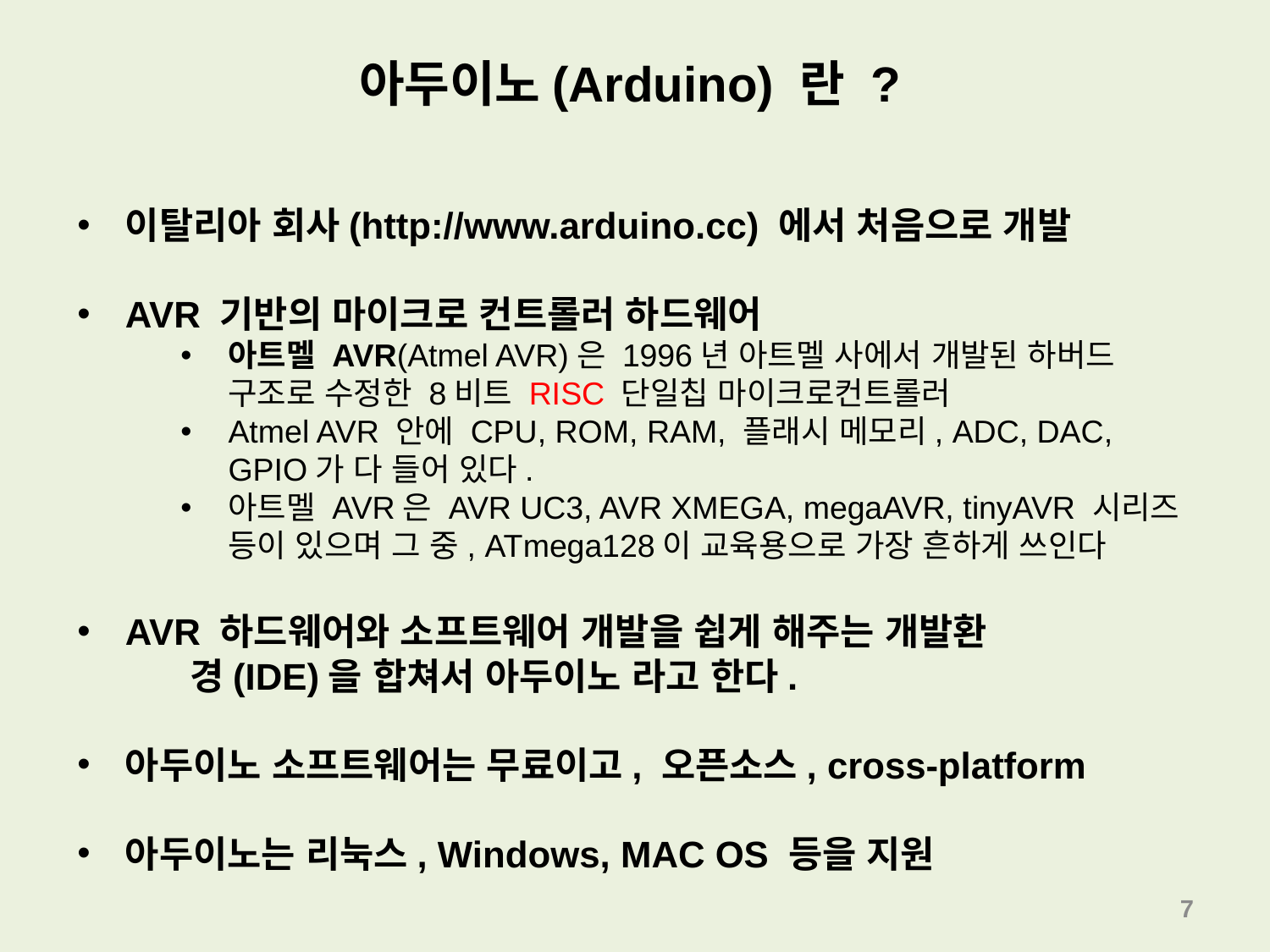

아두이노(Arduino) 란 ?
이탈리아 회사(http://www.arduino.cc) 에서 처음으로 개발

AVR 기반의 마이크로 컨트롤러 하드웨어
아트멜 AVR(Atmel AVR)은 1996년 아트멜 사에서 개발된 하버드 구조로 수정한 8비트 RISC 단일칩 마이크로컨트롤러
Atmel AVR 안에 CPU, ROM, RAM, 플래시 메모리, ADC, DAC, GPIO가 다 들어 있다.
아트멜 AVR은 AVR UC3, AVR XMEGA, megaAVR, tinyAVR 시리즈 등이 있으며 그 중, ATmega128이 교육용으로 가장 흔하게 쓰인다

AVR 하드웨어와 소프트웨어 개발을 쉽게 해주는 개발환
          경(IDE)을 합쳐서 아두이노 라고 한다.

아두이노 소프트웨어는 무료이고, 오픈소스, cross-platform

아두이노는 리눅스, Windows, MAC OS 등을 지원
7